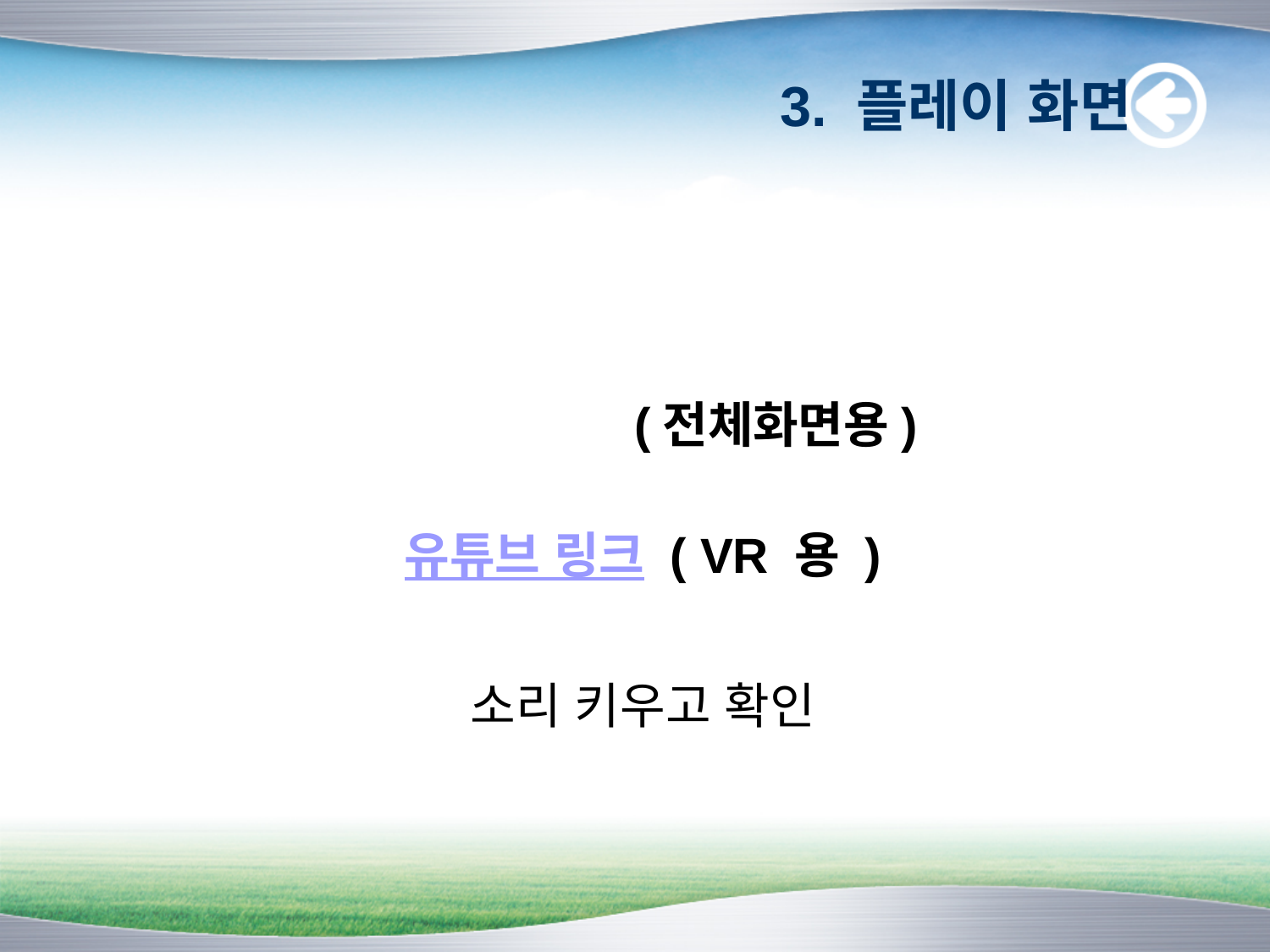

# 3. 플레이 화면

유튜브 링크 (전체화면용)
유튜브 링크 ( VR 용 )

소리 키우고 확인